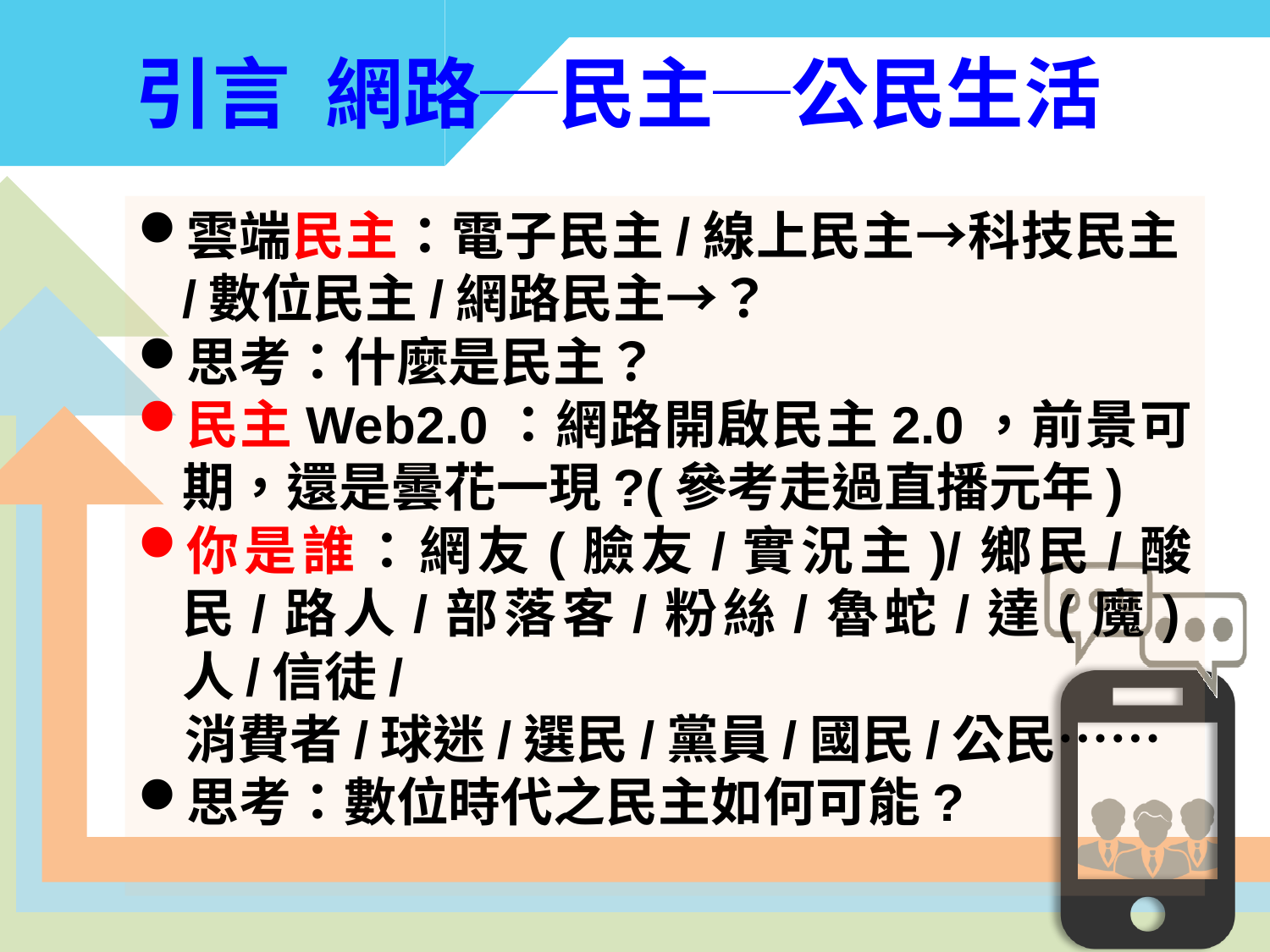

# 引言  網路─民主─公民生活
雲端民主：電子民主/線上民主→科技民主/數位民主/網路民主→？
思考：什麼是民主？
民主Web2.0：網路開啟民主2.0，前景可期，還是曇花一現?(參考走過直播元年)
你是誰：網友(臉友/實況主)/鄉民/酸民/路人/部落客/粉絲/魯蛇/達(魔)人/信徒/
   消費者/球迷/選民/黨員/國民/公民……
思考：數位時代之民主如何可能?